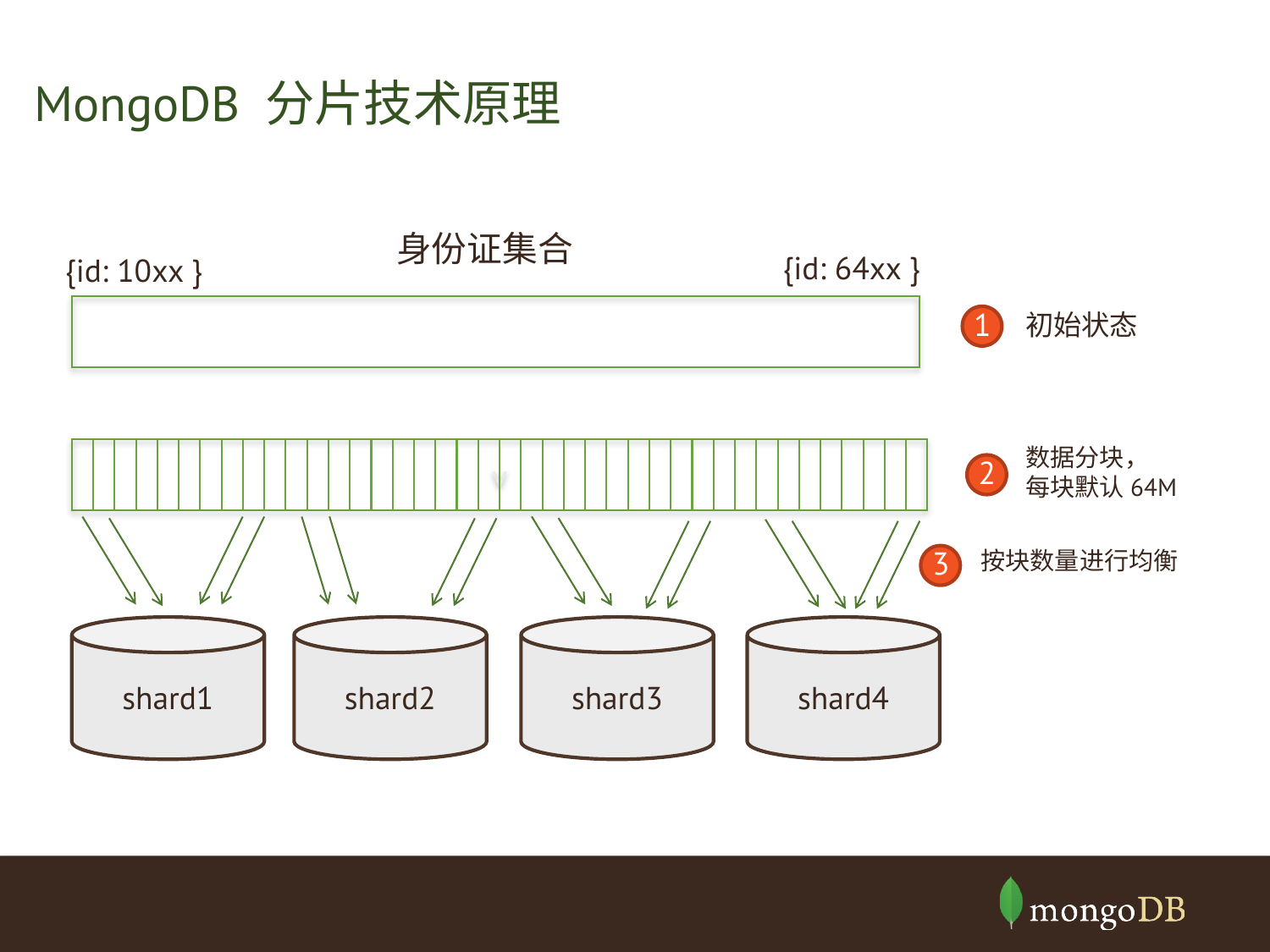

MongoDB 分片技术原理
身份证集合
{id: 64xx }
{id: 10xx }

1

初始状态
数据分块，
每块默认64M
v
2

3

按块数量进行均衡
shard1
shard2
shard3
shard4